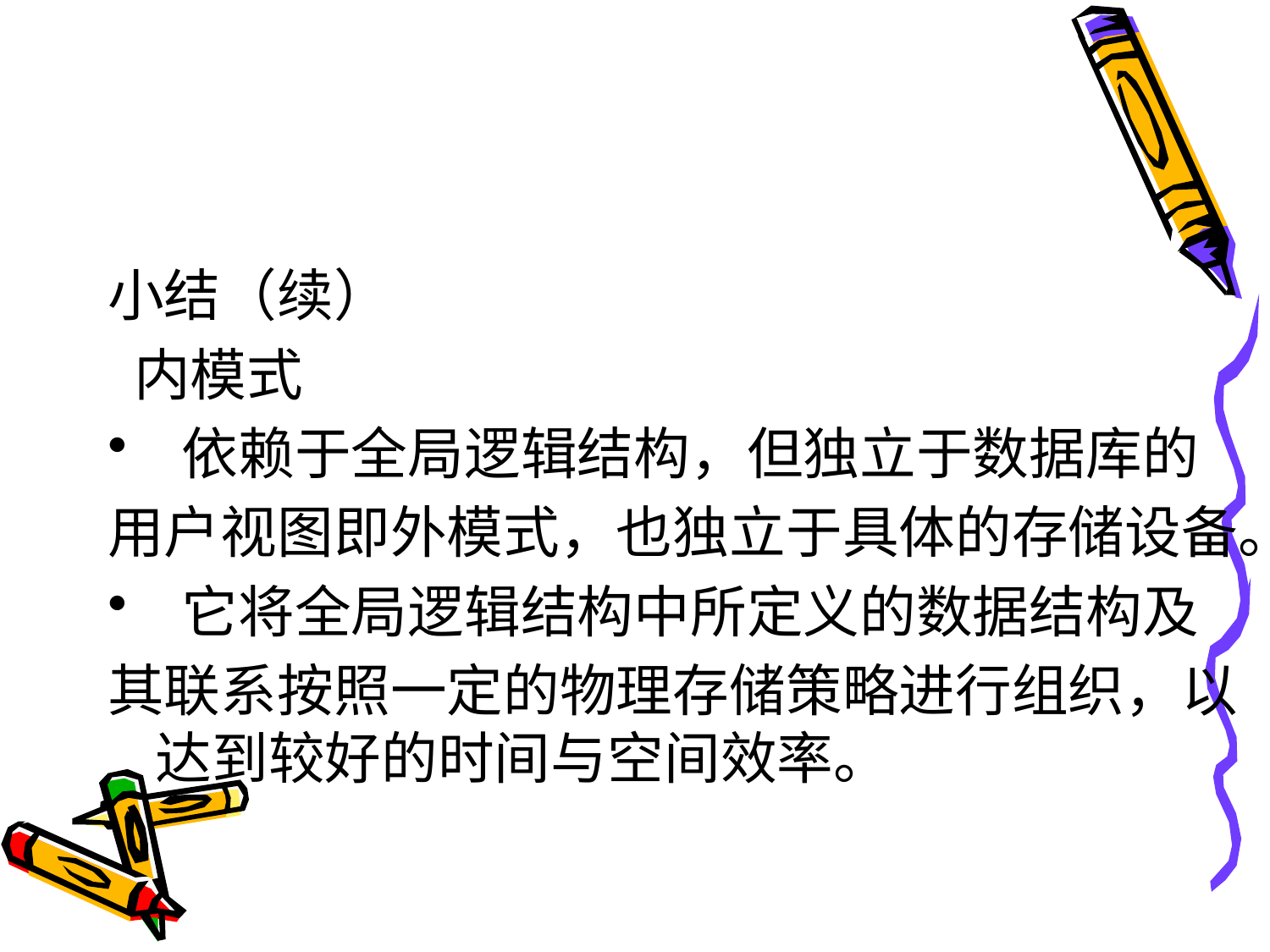

#
小结（续）
 内模式
 依赖于全局逻辑结构，但独立于数据库的
用户视图即外模式，也独立于具体的存储设备。
 它将全局逻辑结构中所定义的数据结构及
其联系按照一定的物理存储策略进行组织，以达到较好的时间与空间效率。